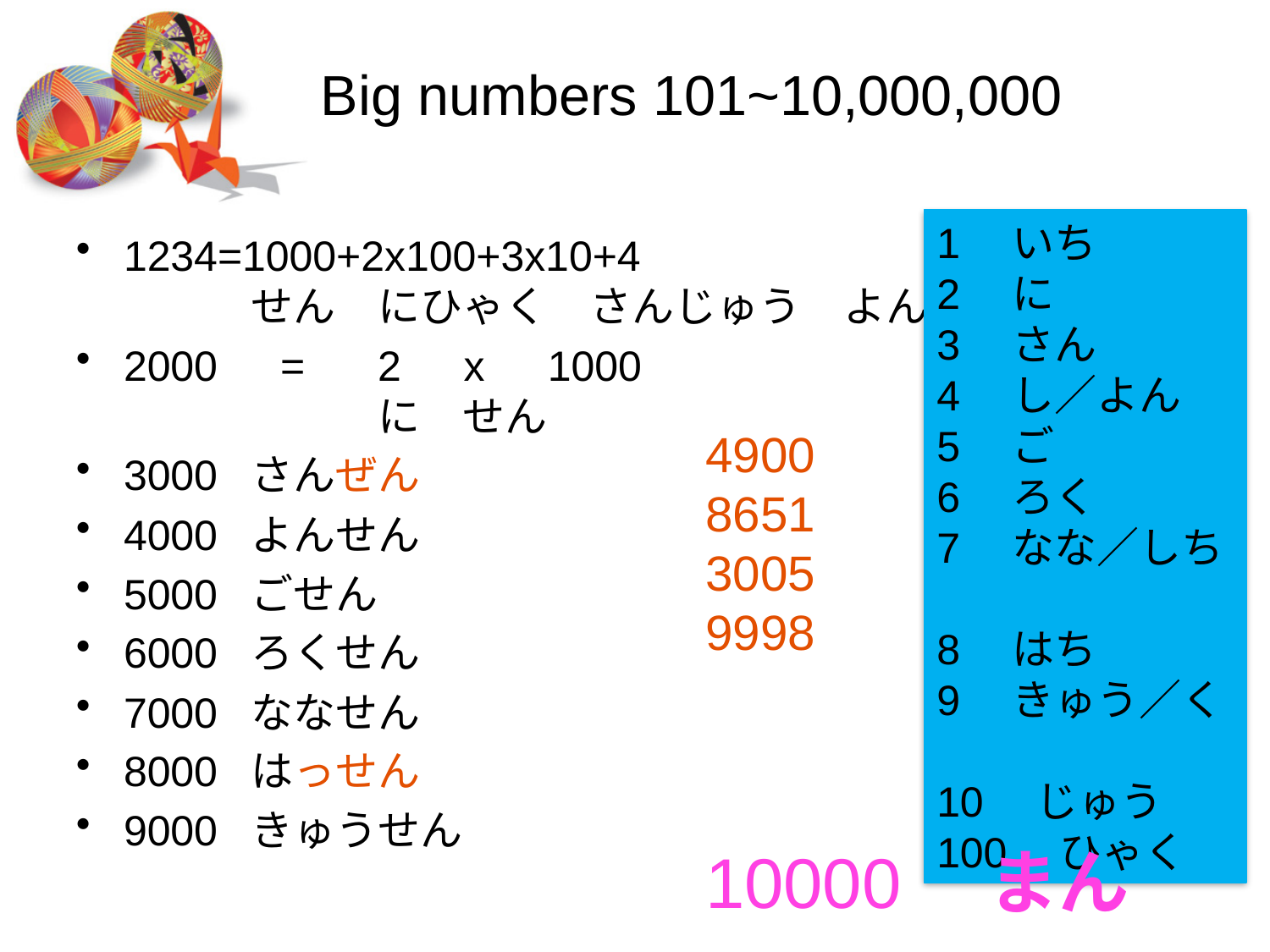

# Big numbers 101~10,000,000
1　いち
2　に
3　さん
4　し／よん
5　ご
6　ろく
7　なな／しち
8　はち
9　きゅう／く
10　じゅう
100　ひゃく
1234=1000+2x100+3x10+4
	せん　にひゃく　さんじゅう　よん
2000　=	2　x　1000
		に　せん
3000	さんぜん
4000	よんせん
5000	ごせん
6000	ろくせん
7000	ななせん
8000	はっせん
9000	きゅうせん
4900
8651
3005
9998

10000　まん